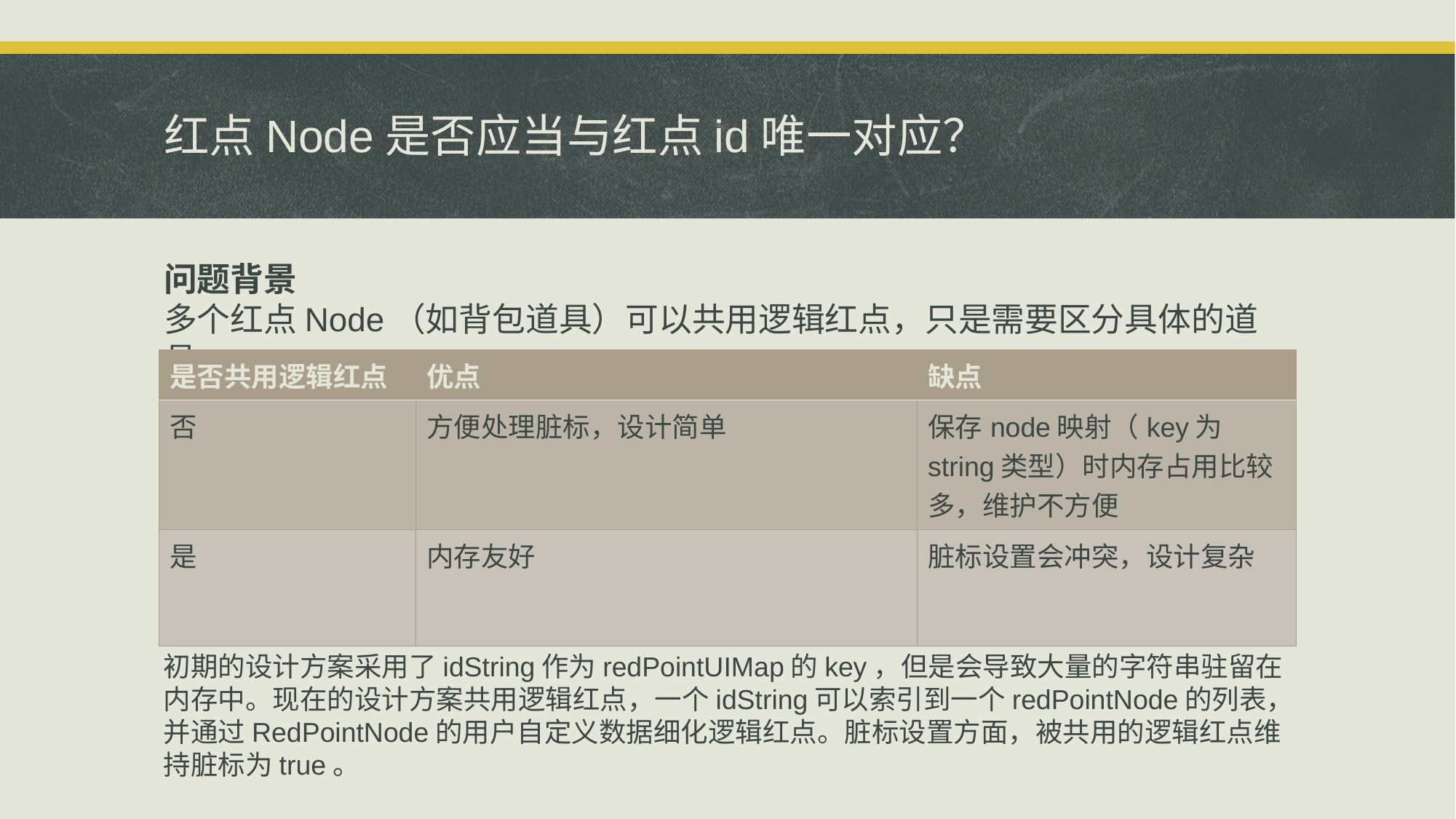

# 红点Node是否应当与红点id唯一对应？
问题背景
多个红点Node（如背包道具）可以共用逻辑红点，只是需要区分具体的道具。
| 是否共用逻辑红点 | 优点 | 缺点 |
| --- | --- | --- |
| 否 | 方便处理脏标，设计简单 | 保存node映射（key为string类型）时内存占用比较多，维护不方便 |
| 是 | 内存友好 | 脏标设置会冲突，设计复杂 |
初期的设计方案采用了idString作为redPointUIMap的key，但是会导致大量的字符串驻留在内存中。现在的设计方案共用逻辑红点，一个idString可以索引到一个redPointNode的列表，并通过RedPointNode的用户自定义数据细化逻辑红点。脏标设置方面，被共用的逻辑红点维持脏标为true。